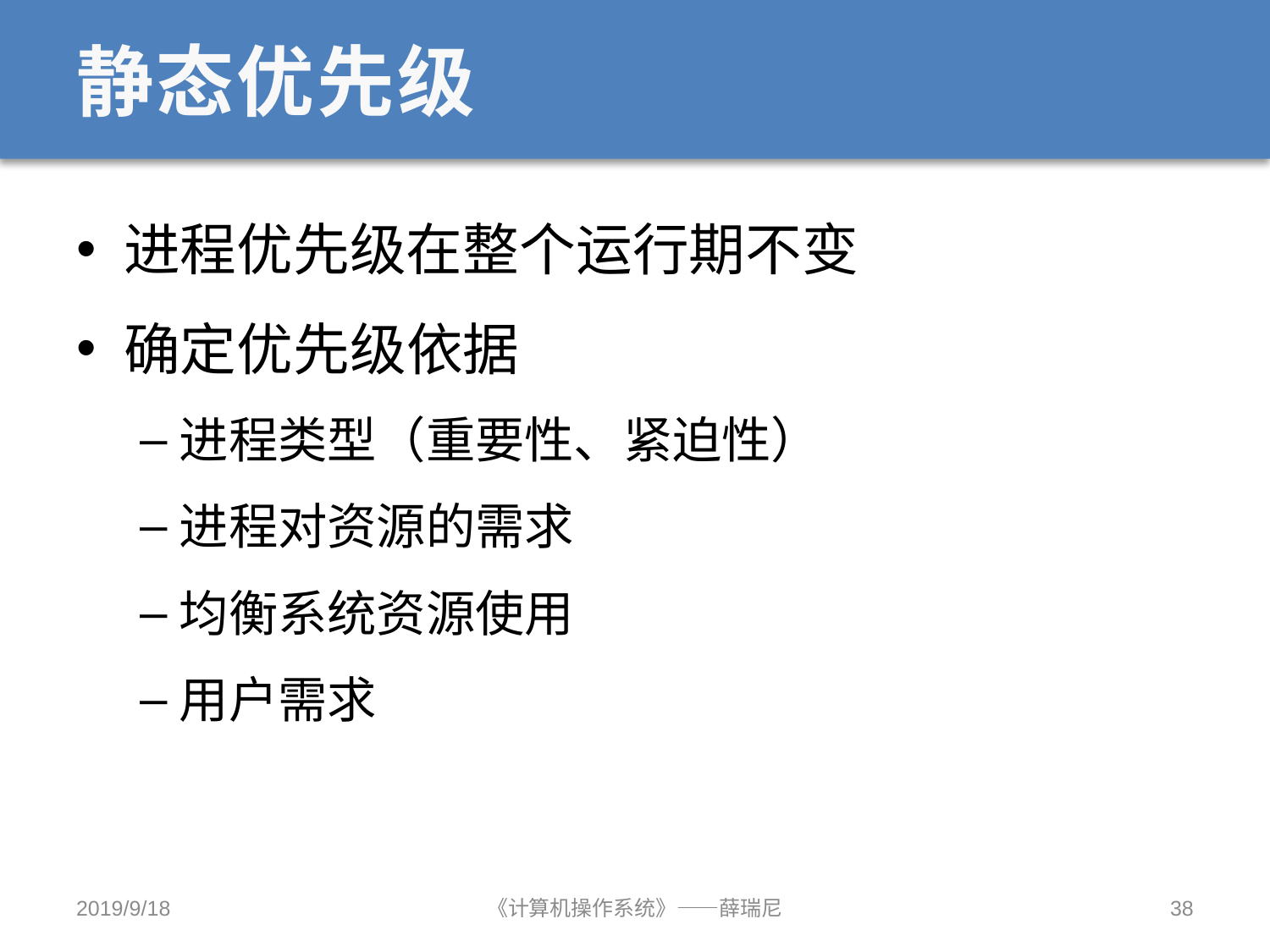

# 静态优先级
进程优先级在整个运行期不变
确定优先级依据
进程类型（重要性、紧迫性）
进程对资源的需求
均衡系统资源使用
用户需求

2019/9/18
《计算机操作系统》——薛瑞尼
38